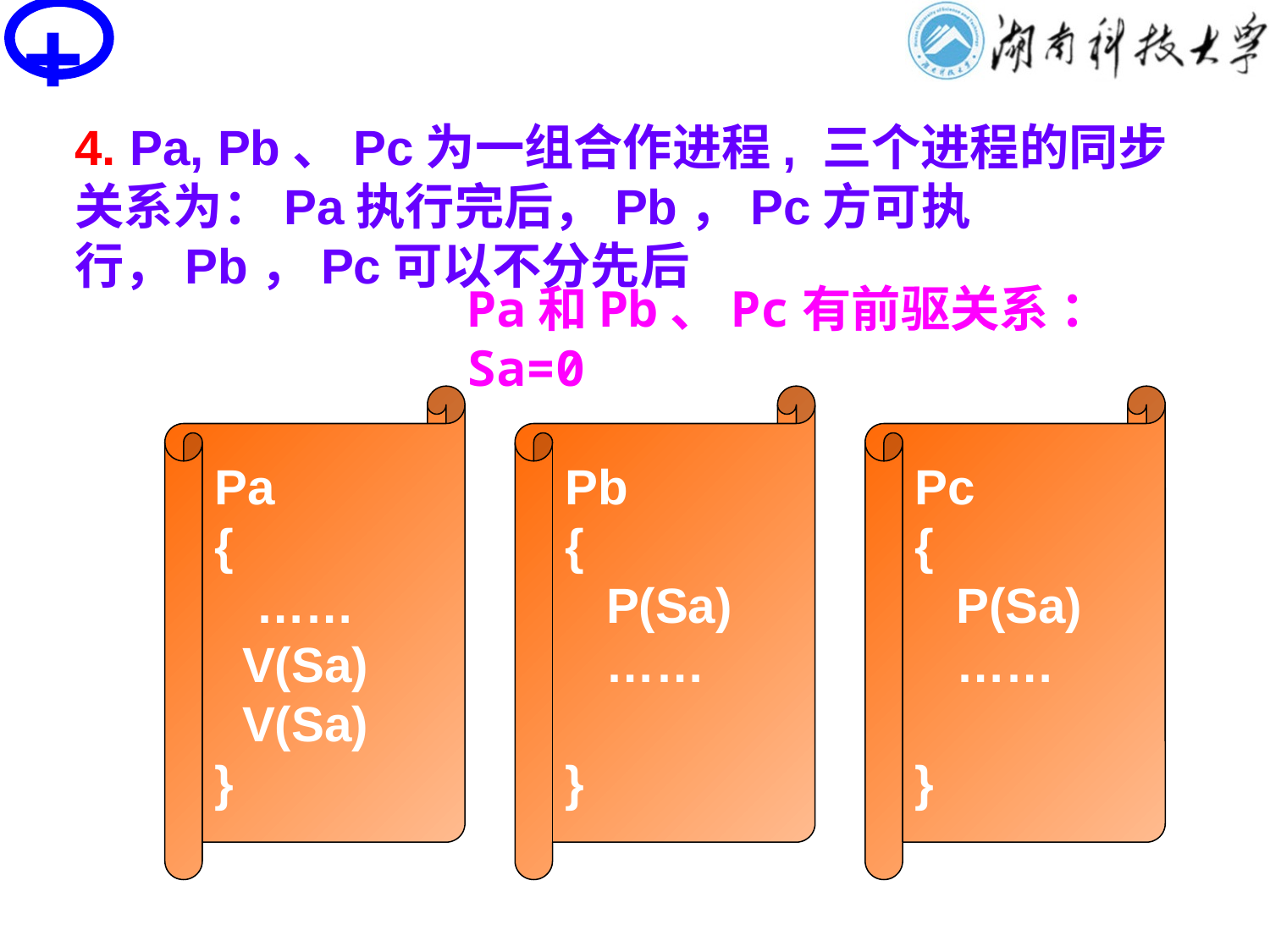

+

# PV操作思考题
4. Pa, Pb、Pc为一组合作进程, 三个进程的同步关系为：Pa执行完后，Pb，Pc方可执行，Pb，Pc可以不分先后
Pa和Pb、Pc有前驱关系 ： Sa=0
Pa
{
   ……
  V(Sa)
  V(Sa)
}
Pb
{
   P(Sa)
   ……

}
Pc
{
   P(Sa)
   ……

}